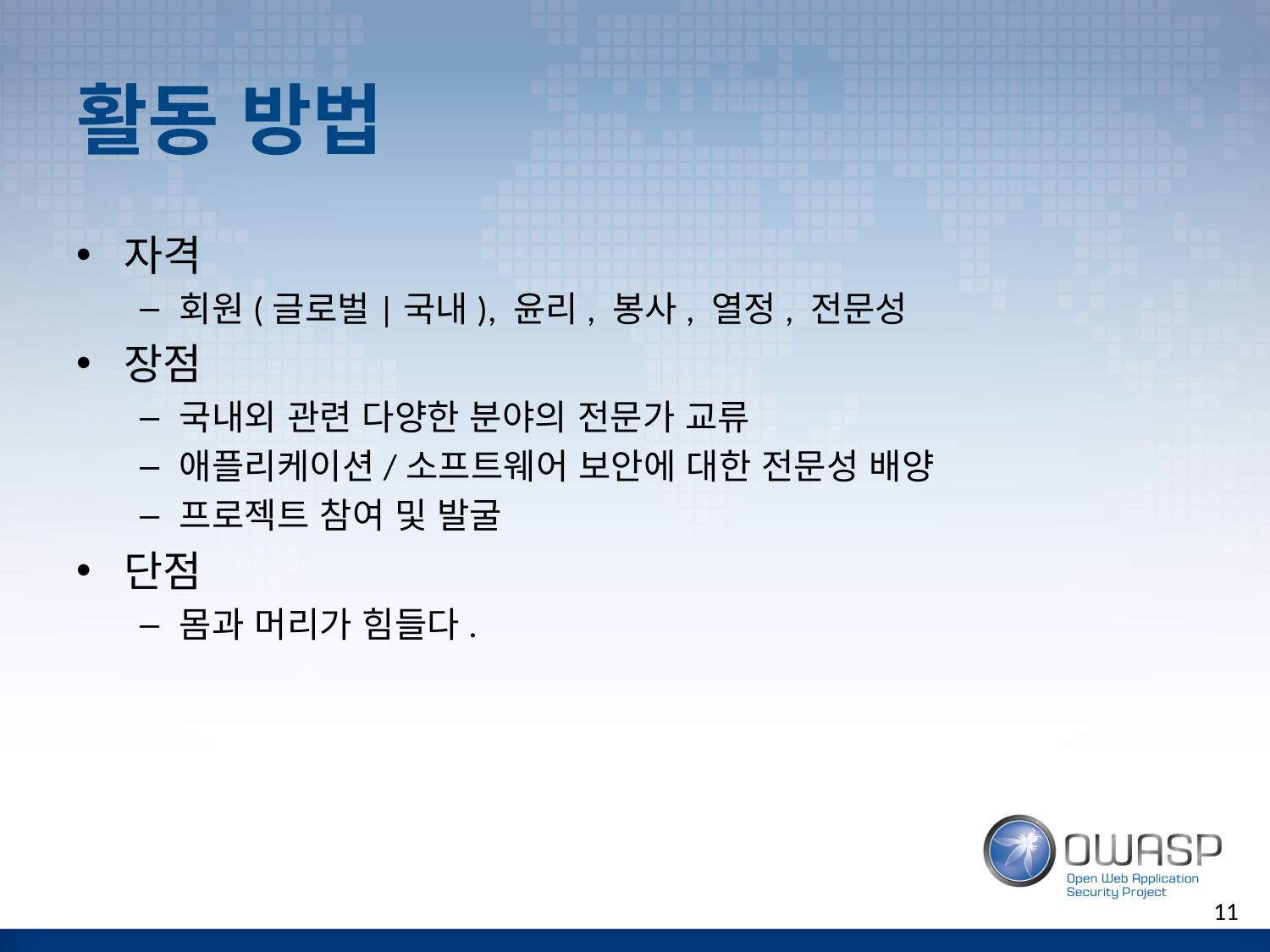

# 활동 방법
자격
회원(글로벌|국내), 윤리, 봉사, 열정, 전문성
장점
국내외 관련 다양한 분야의 전문가 교류
애플리케이션/소프트웨어 보안에 대한 전문성 배양
프로젝트 참여 및 발굴
단점
몸과 머리가 힘들다.
11